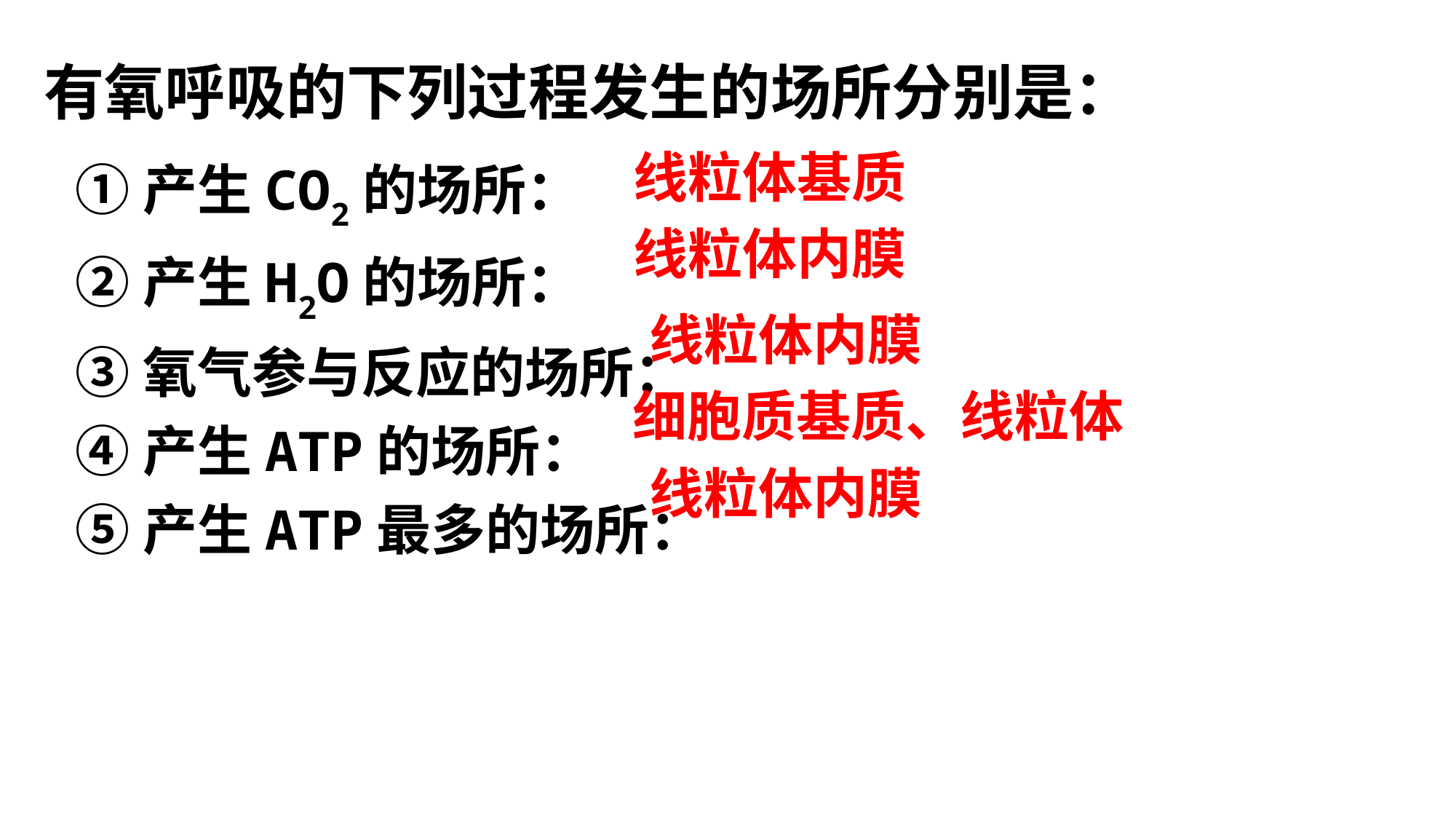

有氧呼吸的下列过程发生的场所分别是：
①产生CO2的场所：
②产生H2O的场所：
③氧气参与反应的场所：
④产生ATP的场所：
⑤产生ATP最多的场所：
线粒体基质
线粒体内膜
线粒体内膜
细胞质基质、线粒体
线粒体内膜